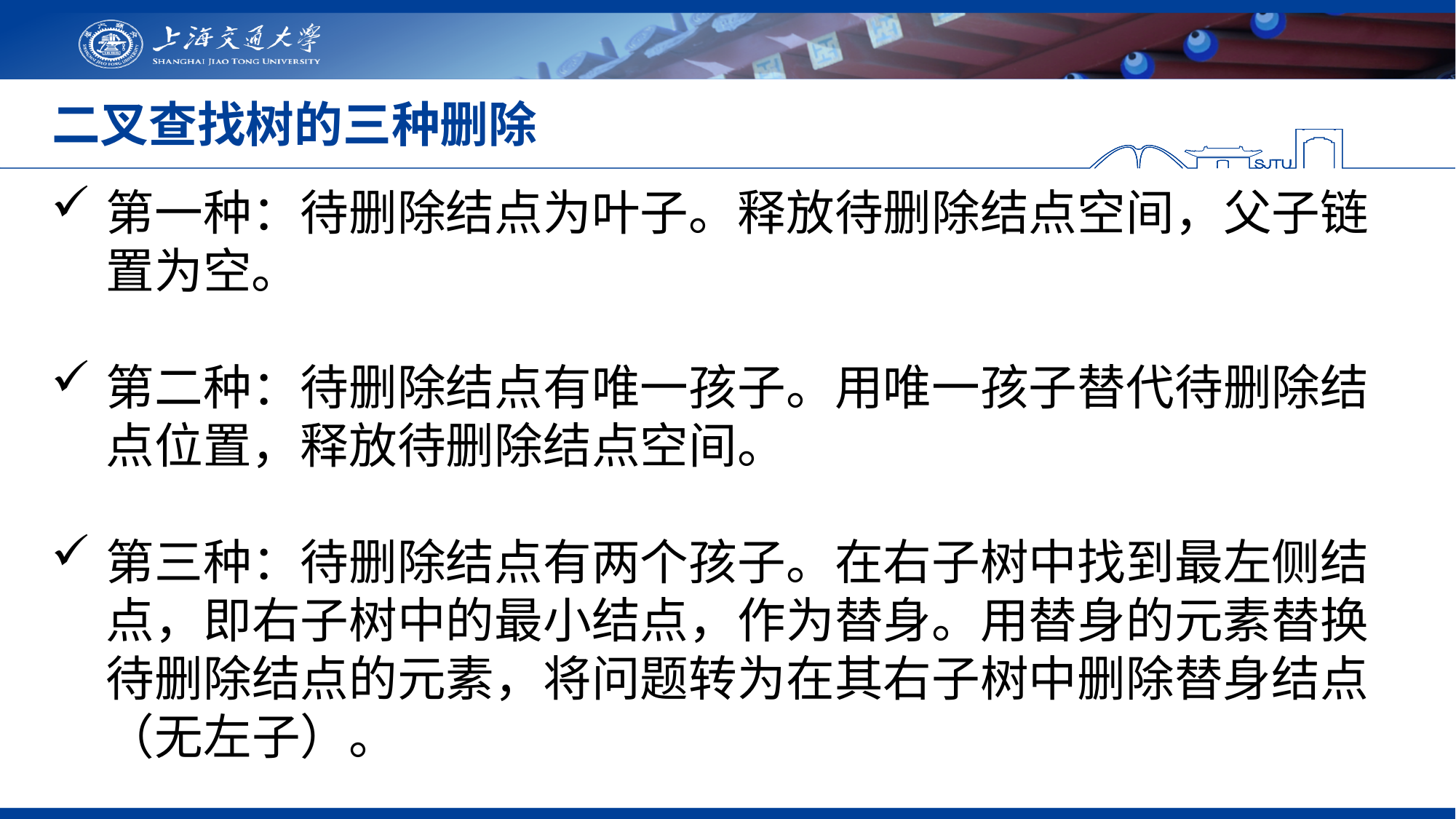

# 二叉查找树的三种删除
第一种：待删除结点为叶子。释放待删除结点空间，父子链置为空。

第二种：待删除结点有唯一孩子。用唯一孩子替代待删除结点位置，释放待删除结点空间。

第三种：待删除结点有两个孩子。在右子树中找到最左侧结点，即右子树中的最小结点，作为替身。用替身的元素替换待删除结点的元素，将问题转为在其右子树中删除替身结点（无左子）。